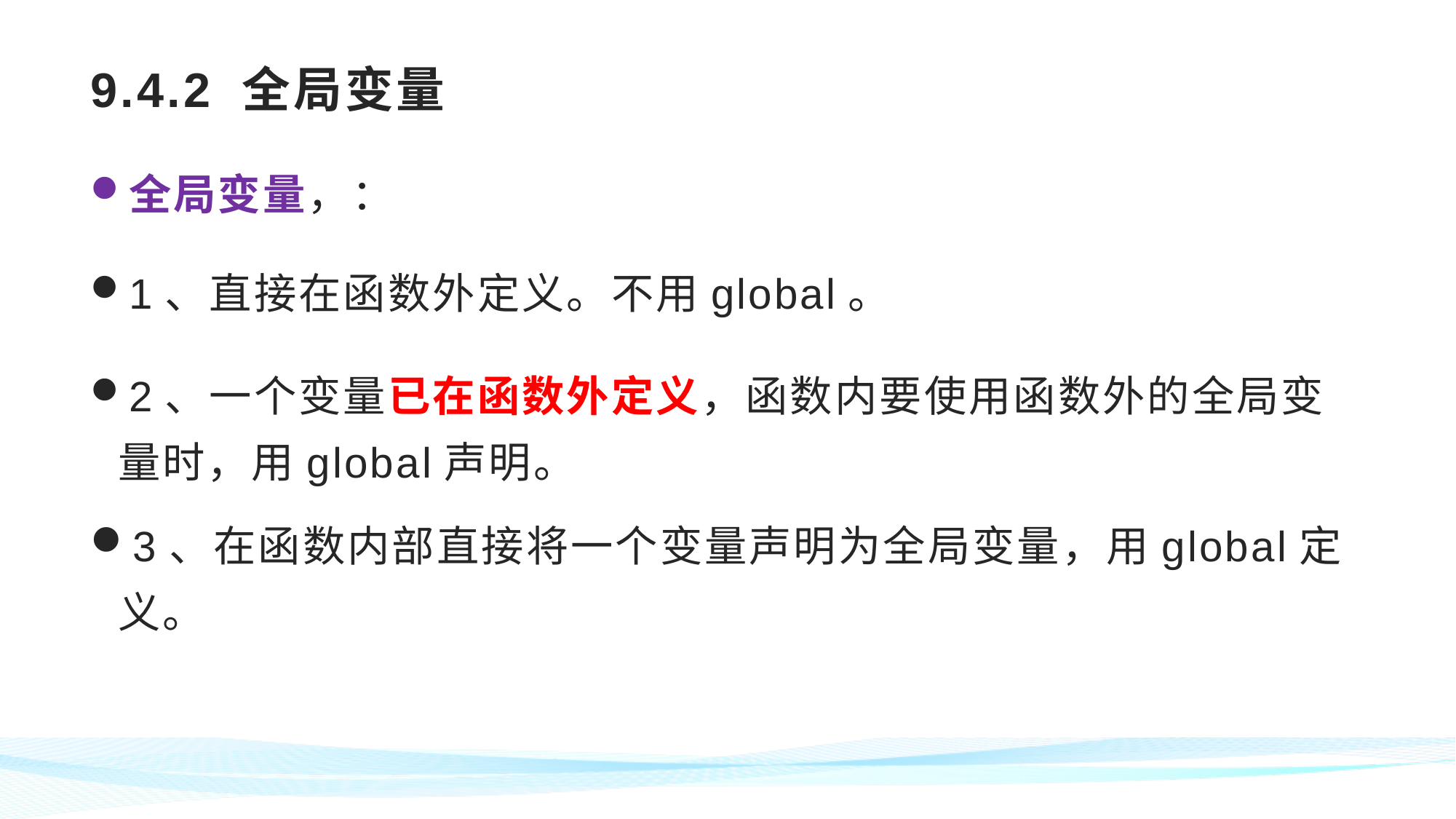

# 9.4.2 全局变量
全局变量，：
1、直接在函数外定义。不用global。
2、一个变量已在函数外定义，函数内要使用函数外的全局变量时，用global声明。
3、在函数内部直接将一个变量声明为全局变量，用global定义。